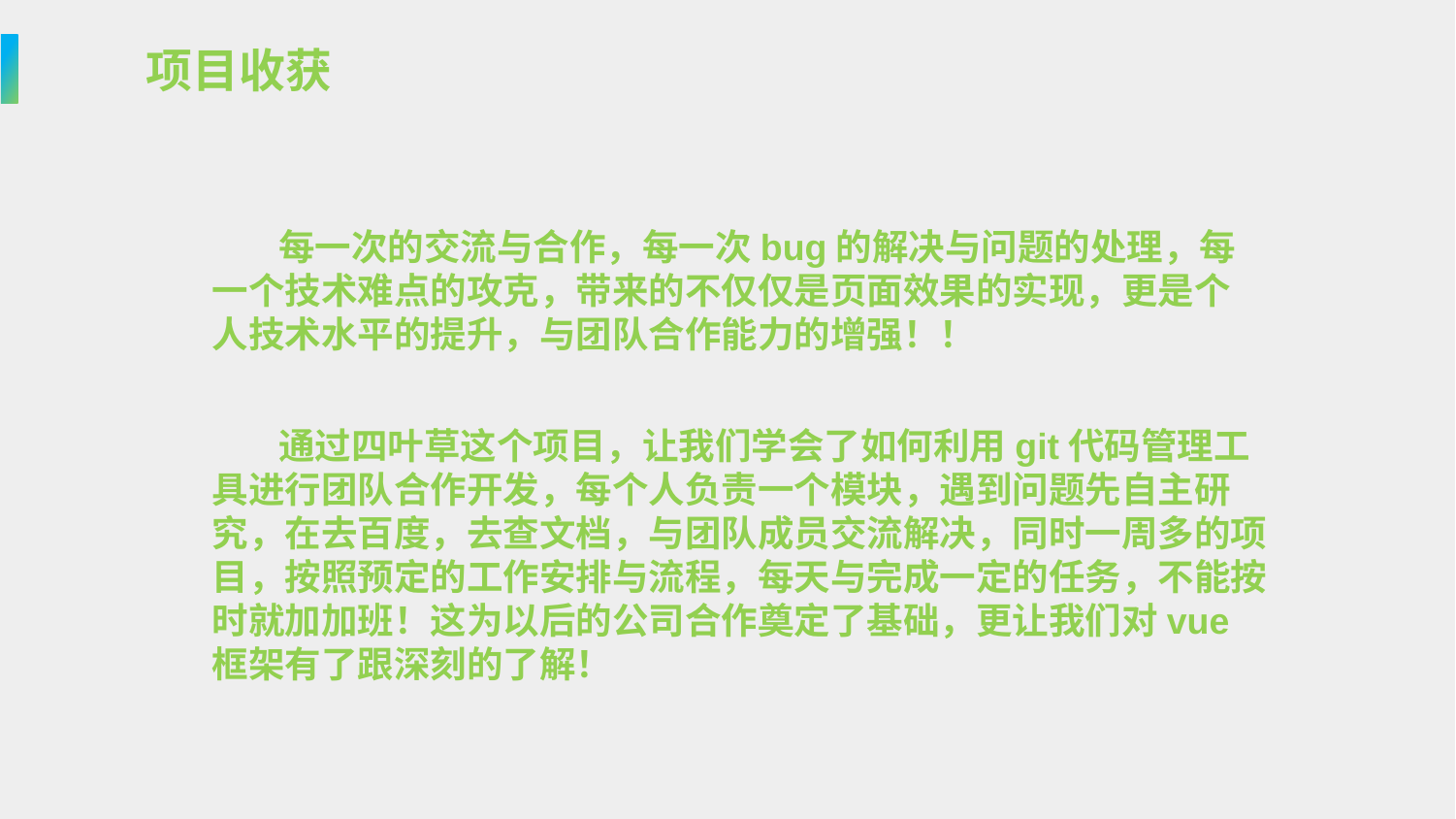

项目收获
       每一次的交流与合作，每一次bug的解决与问题的处理，每一个技术难点的攻克，带来的不仅仅是页面效果的实现，更是个人技术水平的提升，与团队合作能力的增强！！
       通过四叶草这个项目，让我们学会了如何利用git代码管理工具进行团队合作开发，每个人负责一个模块，遇到问题先自主研究，在去百度，去查文档，与团队成员交流解决，同时一周多的项目，按照预定的工作安排与流程，每天与完成一定的任务，不能按时就加加班！这为以后的公司合作奠定了基础，更让我们对vue框架有了跟深刻的了解！